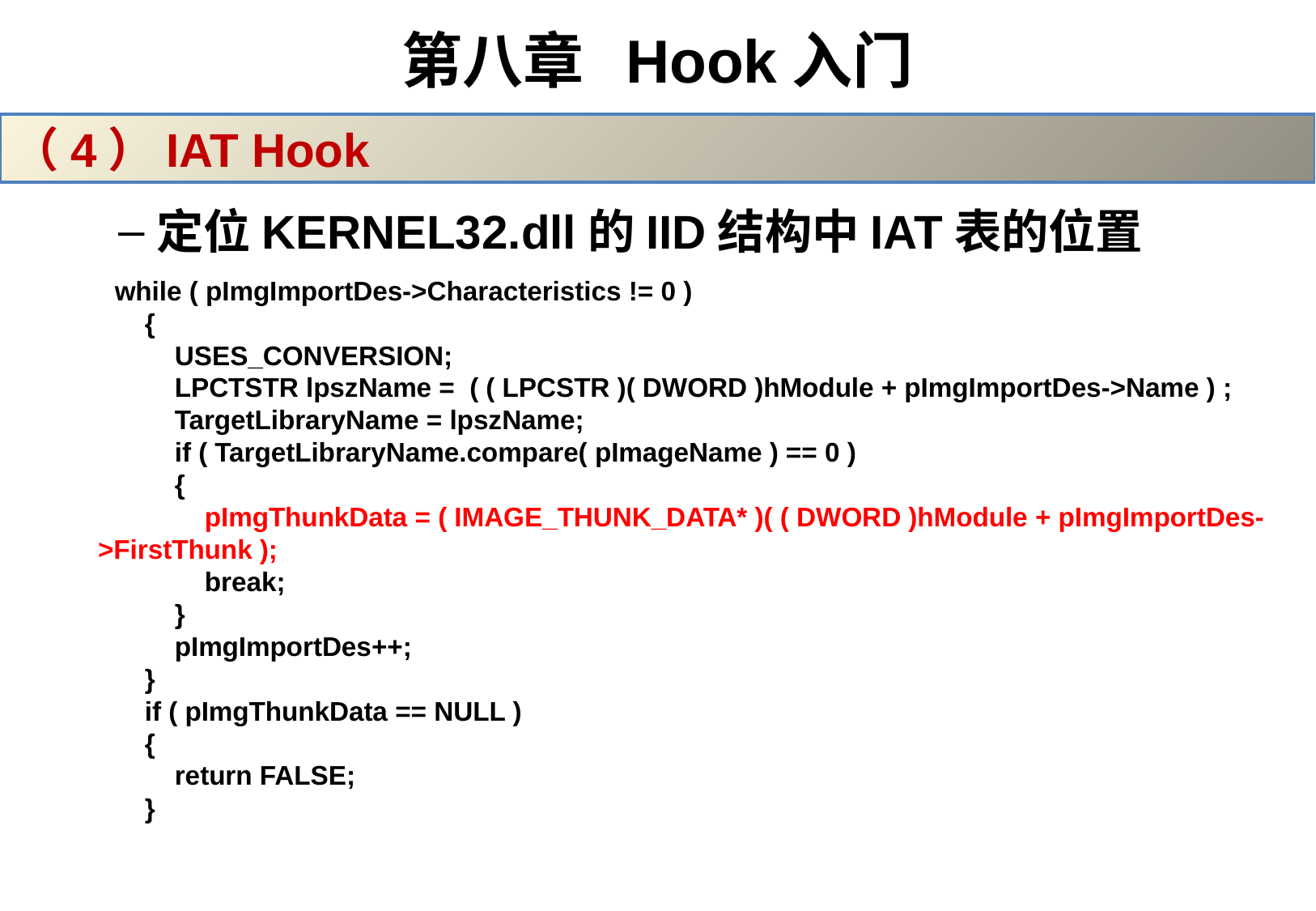

# 第八章  Hook入门
（4）IAT Hook
定位KERNEL32.dll的IID结构中IAT表的位置
while ( pImgImportDes->Characteristics != 0 )
    {
        USES_CONVERSION;
        LPCTSTR lpszName =  ( ( LPCSTR )( DWORD )hModule + pImgImportDes->Name ) ;
        TargetLibraryName = lpszName;
        if ( TargetLibraryName.compare( pImageName ) == 0 )
        {
            pImgThunkData = ( IMAGE_THUNK_DATA* )( ( DWORD )hModule + pImgImportDes->FirstThunk );
            break;
        }
        pImgImportDes++;
    }
    if ( pImgThunkData == NULL )
    {
        return FALSE;
    }